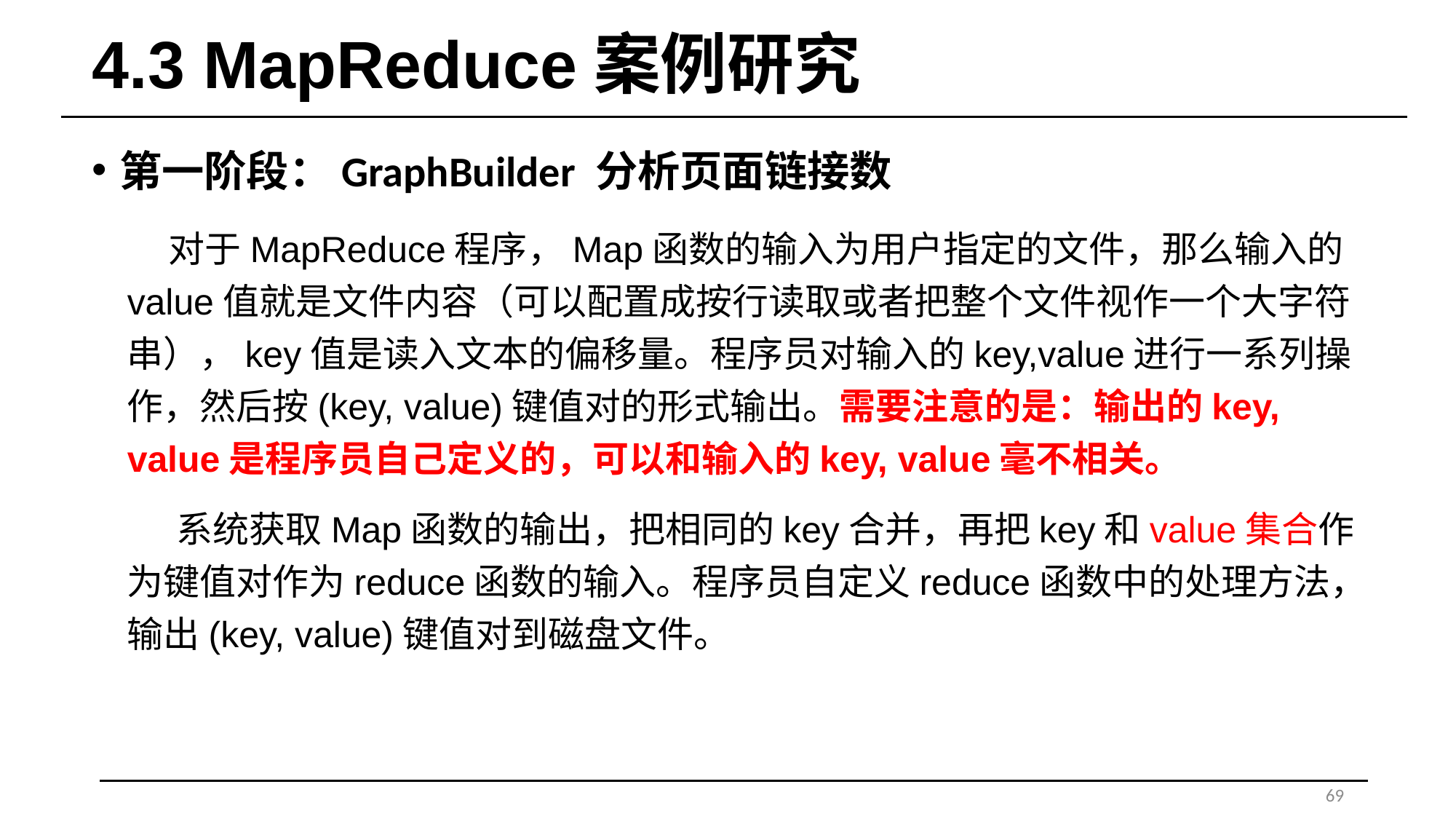

# 4.3 MapReduce案例研究
第一阶段：GraphBuilder 分析页面链接数

    对于MapReduce程序，Map函数的输入为用户指定的文件，那么输入的value值就是文件内容（可以配置成按行读取或者把整个文件视作一个大字符串），key值是读入文本的偏移量。程序员对输入的key,value进行一系列操作，然后按(key, value)键值对的形式输出。需要注意的是：输出的key, value是程序员自己定义的，可以和输入的key, value毫不相关。
     系统获取Map函数的输出，把相同的key合并，再把key和value集合作为键值对作为reduce函数的输入。程序员自定义reduce函数中的处理方法，输出(key, value)键值对到磁盘文件。
69